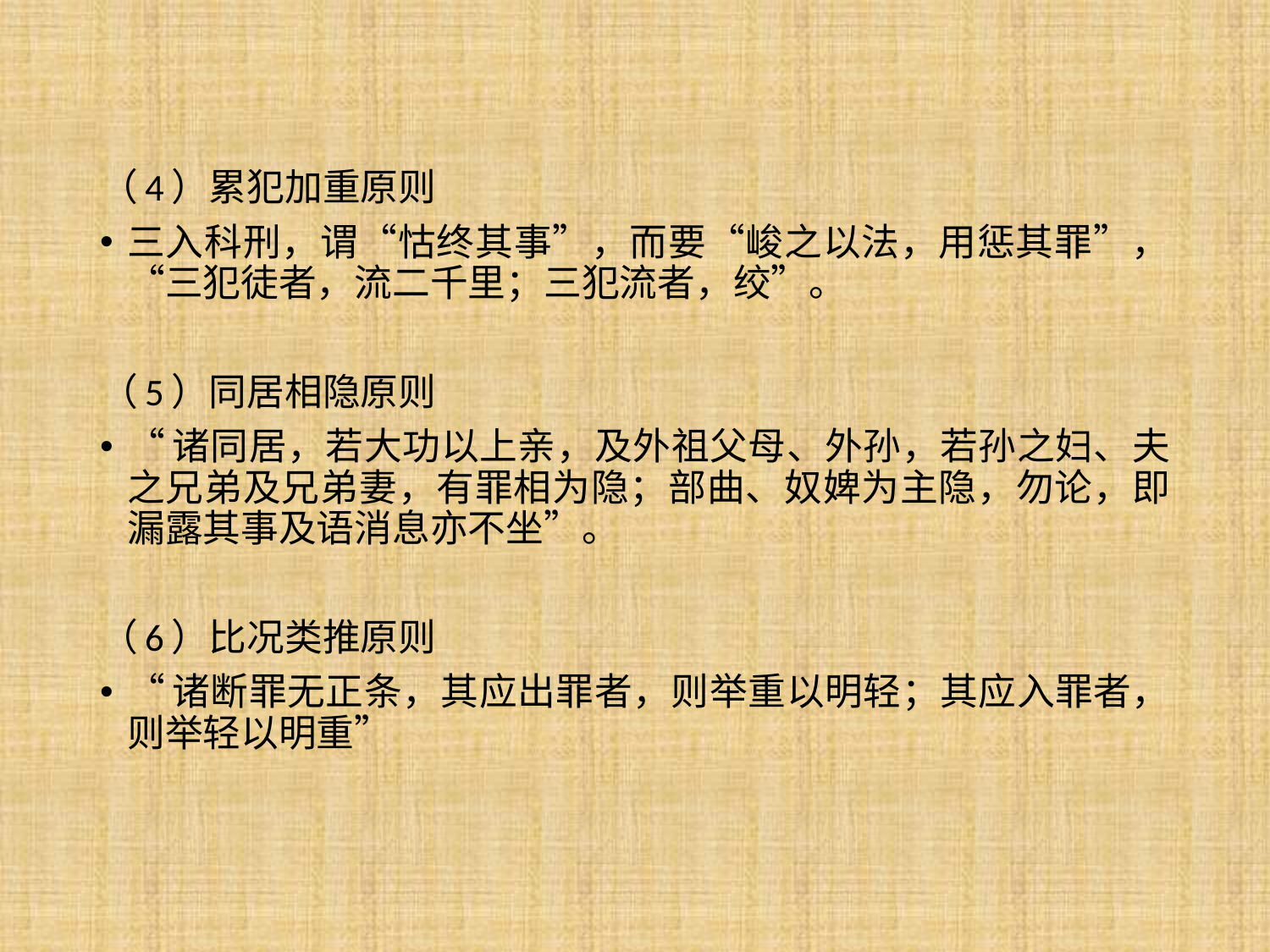

（4）累犯加重原则
三入科刑，谓“怙终其事”，而要“峻之以法，用惩其罪”，“三犯徒者，流二千里；三犯流者，绞”。

（5）同居相隐原则
“诸同居，若大功以上亲，及外祖父母、外孙，若孙之妇、夫之兄弟及兄弟妻，有罪相为隐；部曲、奴婢为主隐，勿论，即漏露其事及语消息亦不坐”。

（6）比况类推原则
“诸断罪无正条，其应出罪者，则举重以明轻；其应入罪者，则举轻以明重”